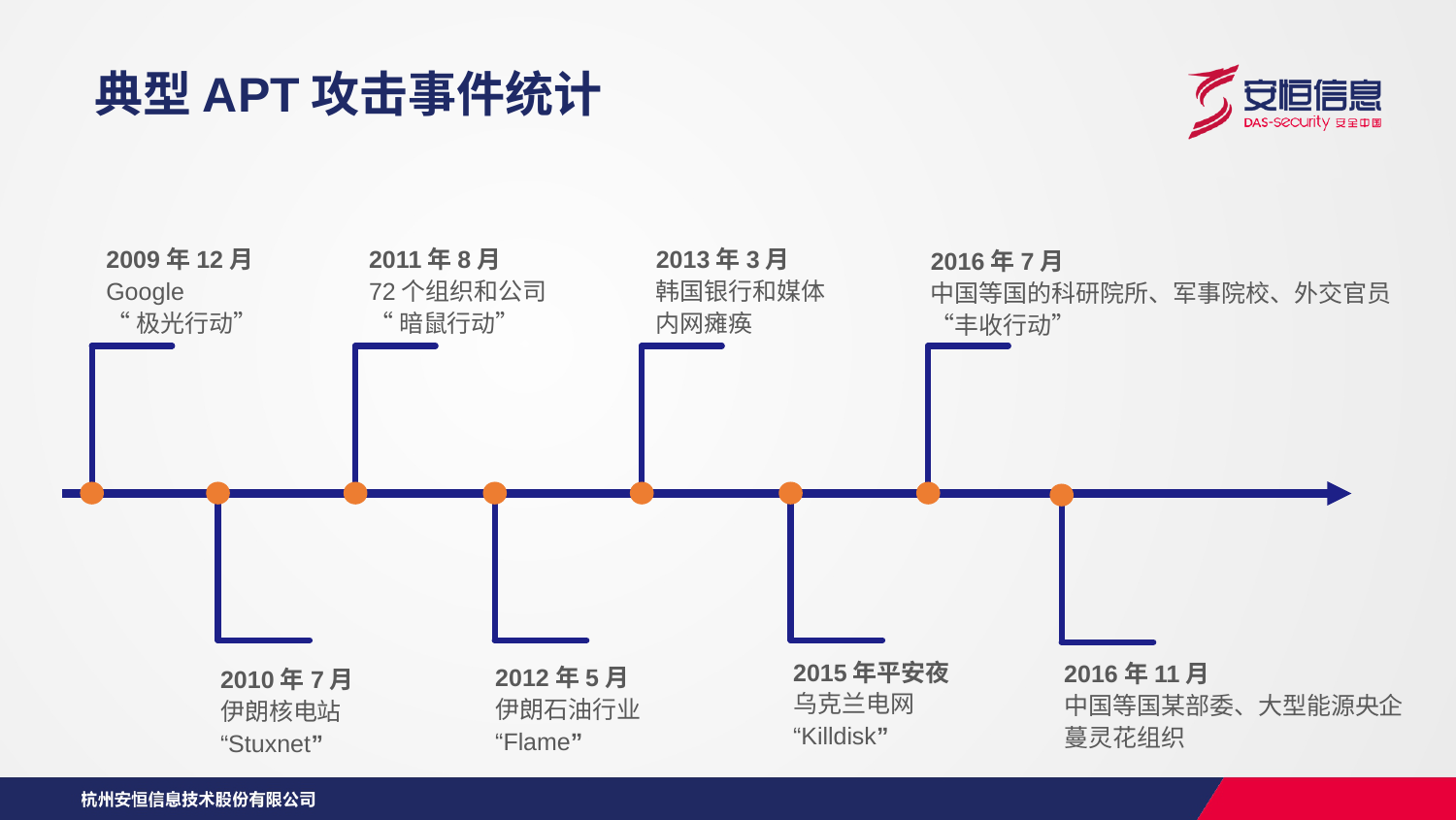

典型APT攻击事件统计
2009年12月
Google
“极光行动”
2013年3月
韩国银行和媒体
内网瘫痪
2011年8月
72个组织和公司
“暗鼠行动”
2016年7月
中国等国的科研院所、军事院校、外交官员“丰收行动”

2015年平安夜
乌克兰电网
“Killdisk”
2016年11月
中国等国某部委、大型能源央企
蔓灵花组织
2012年5月
伊朗石油行业
“Flame”
2010年7月
伊朗核电站
“Stuxnet”